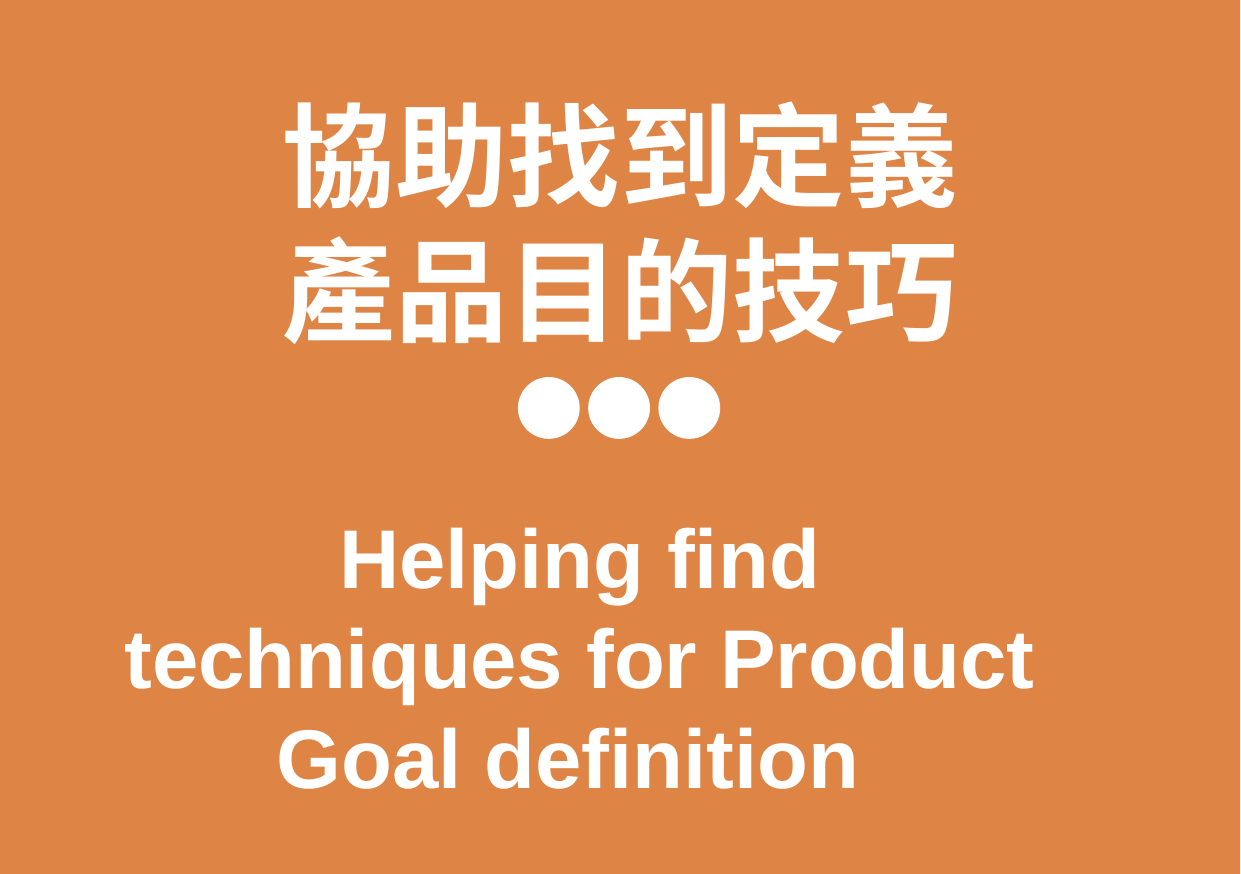

協助找到定義
產品目的技巧

Helping find techniques for Product Goal definition